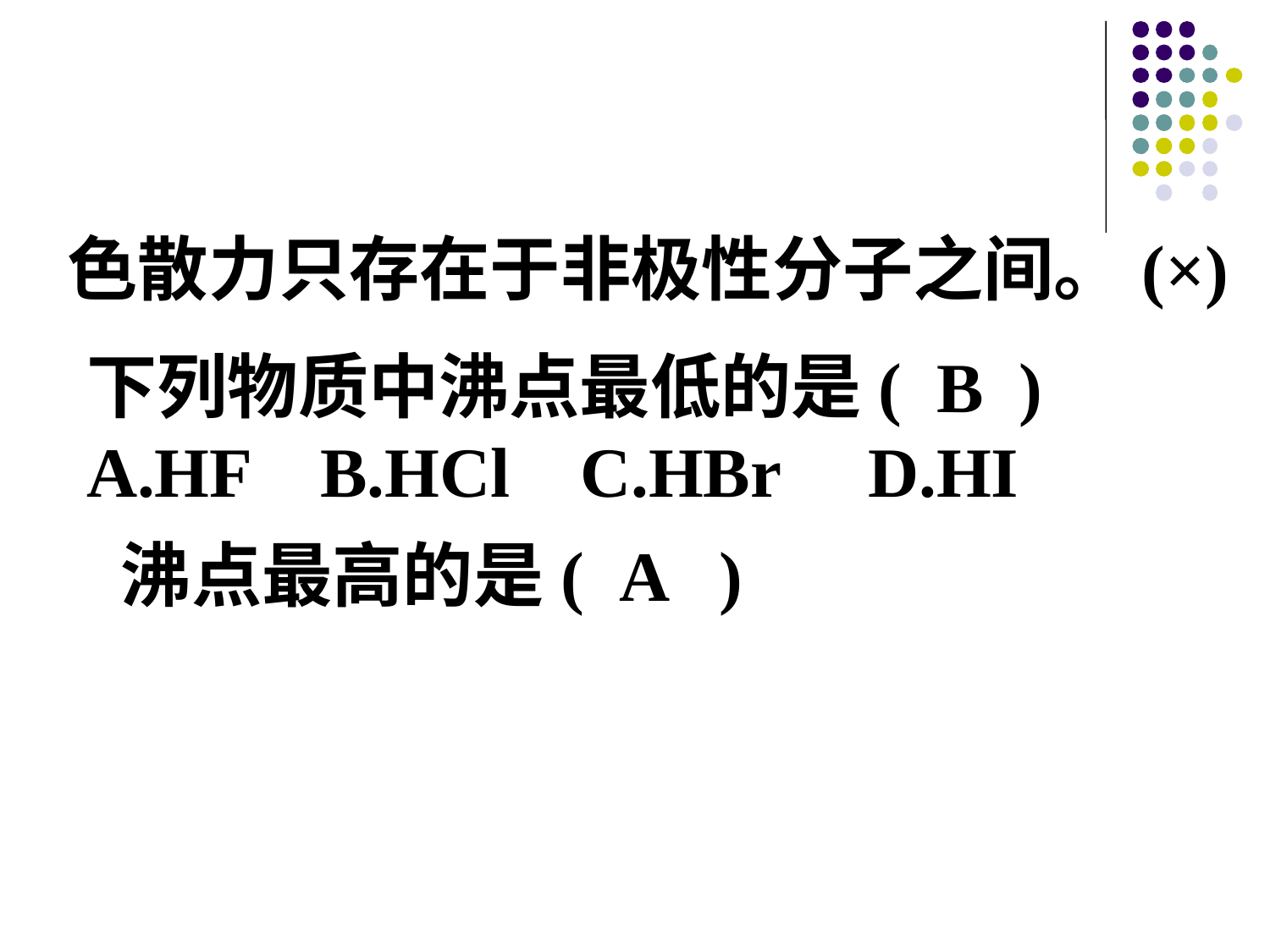

色散力只存在于非极性分子之间。(×)
下列物质中沸点最低的是(  B  )
A.HF    B.HCl    C.HBr     D.HI
沸点最高的是(  A   )